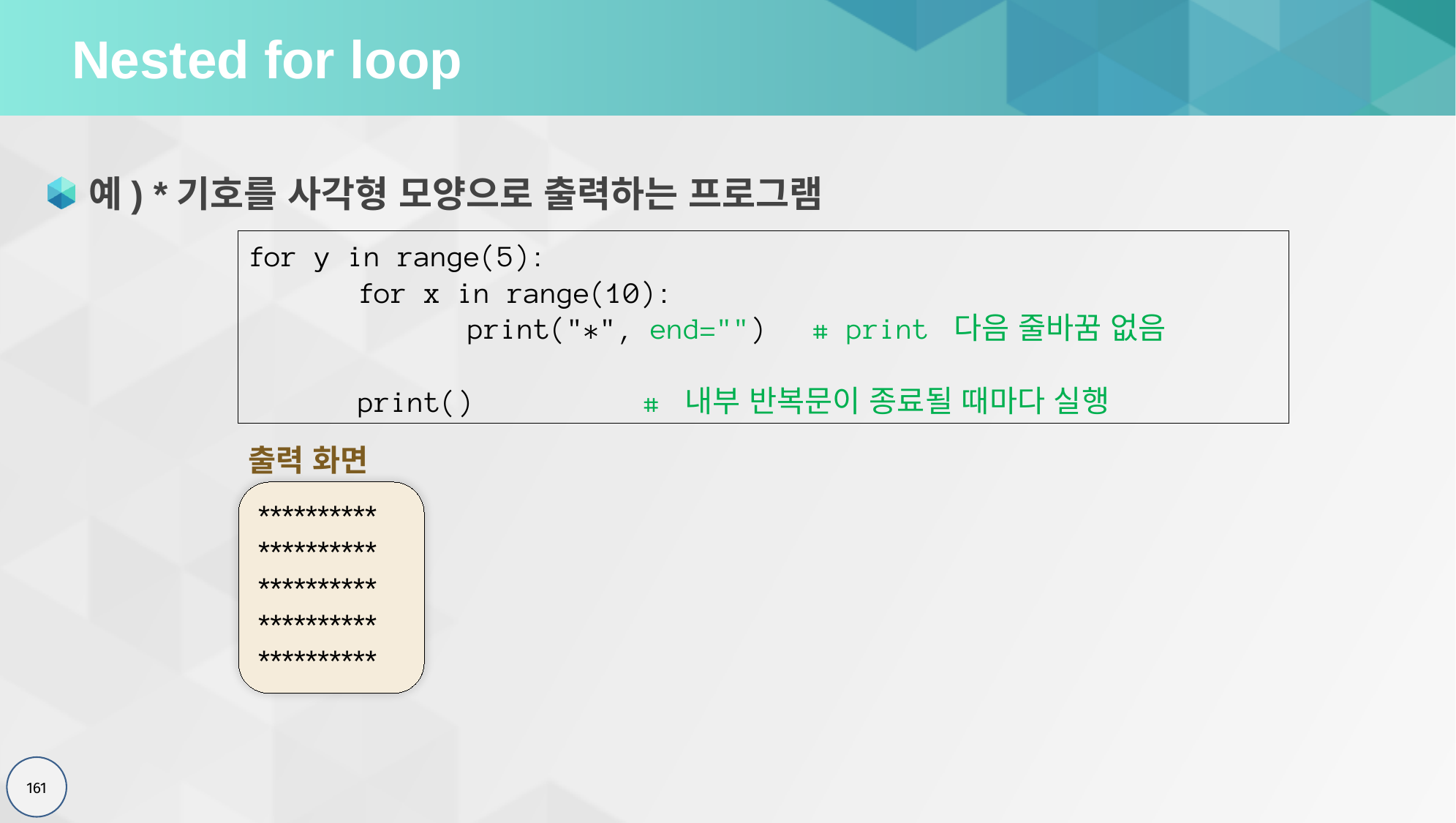

# Nested for loop
예) *기호를 사각형 모양으로 출력하는 프로그램
for y in range(5):
	for x in range(10):
		print("*", end="")	 # print 다음 줄바꿈 없음

	print()	    # 내부 반복문이 종료될 때마다 실행
출력 화면
**********
**********
**********
**********
**********